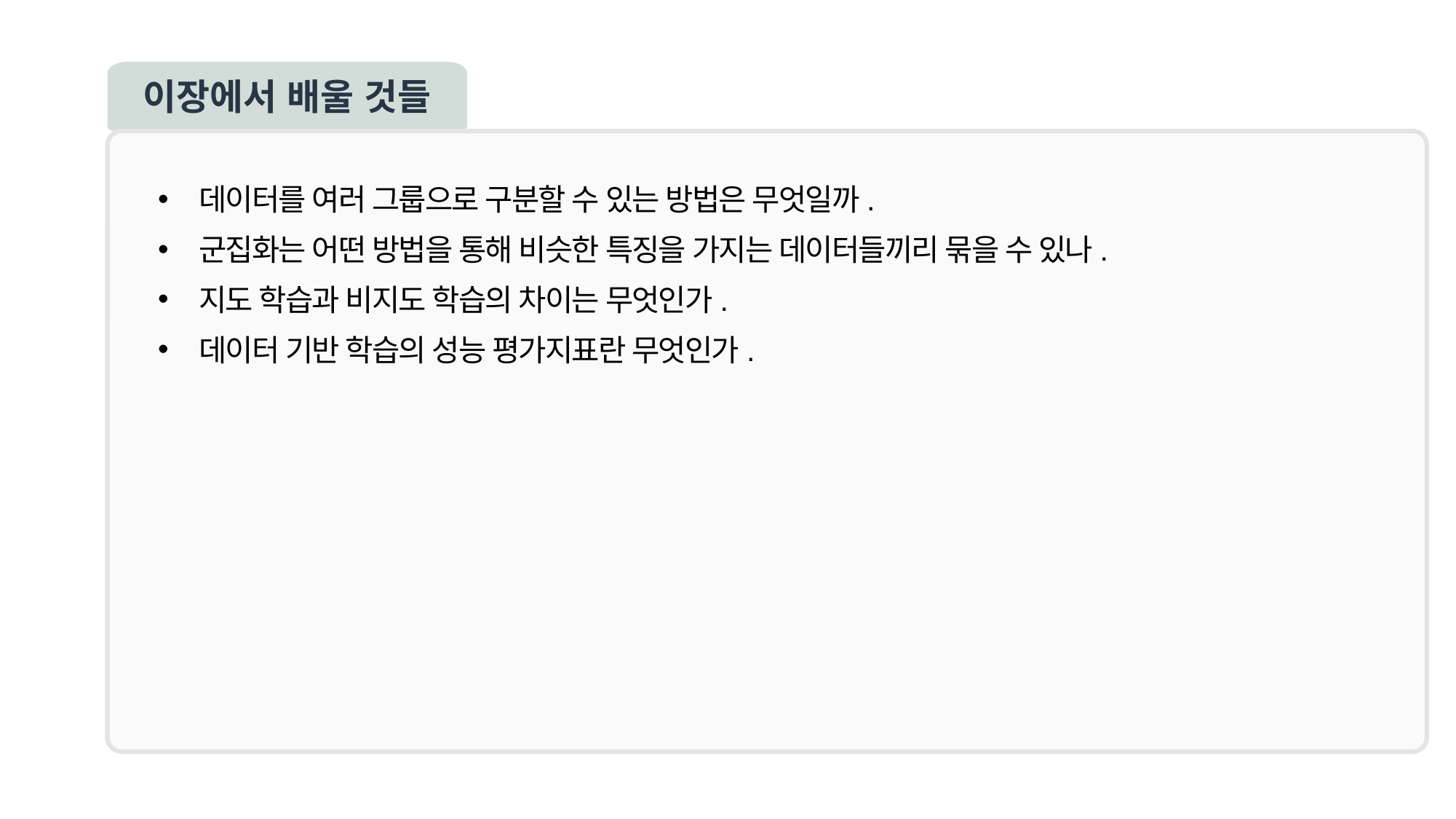

이장에서 배울 것들

데이터를 여러 그룹으로 구분할 수 있는 방법은 무엇일까.
군집화는 어떤 방법을 통해 비슷한 특징을 가지는 데이터들끼리 묶을 수 있나.
지도 학습과 비지도 학습의 차이는 무엇인가.
데이터 기반 학습의 성능 평가지표란 무엇인가.